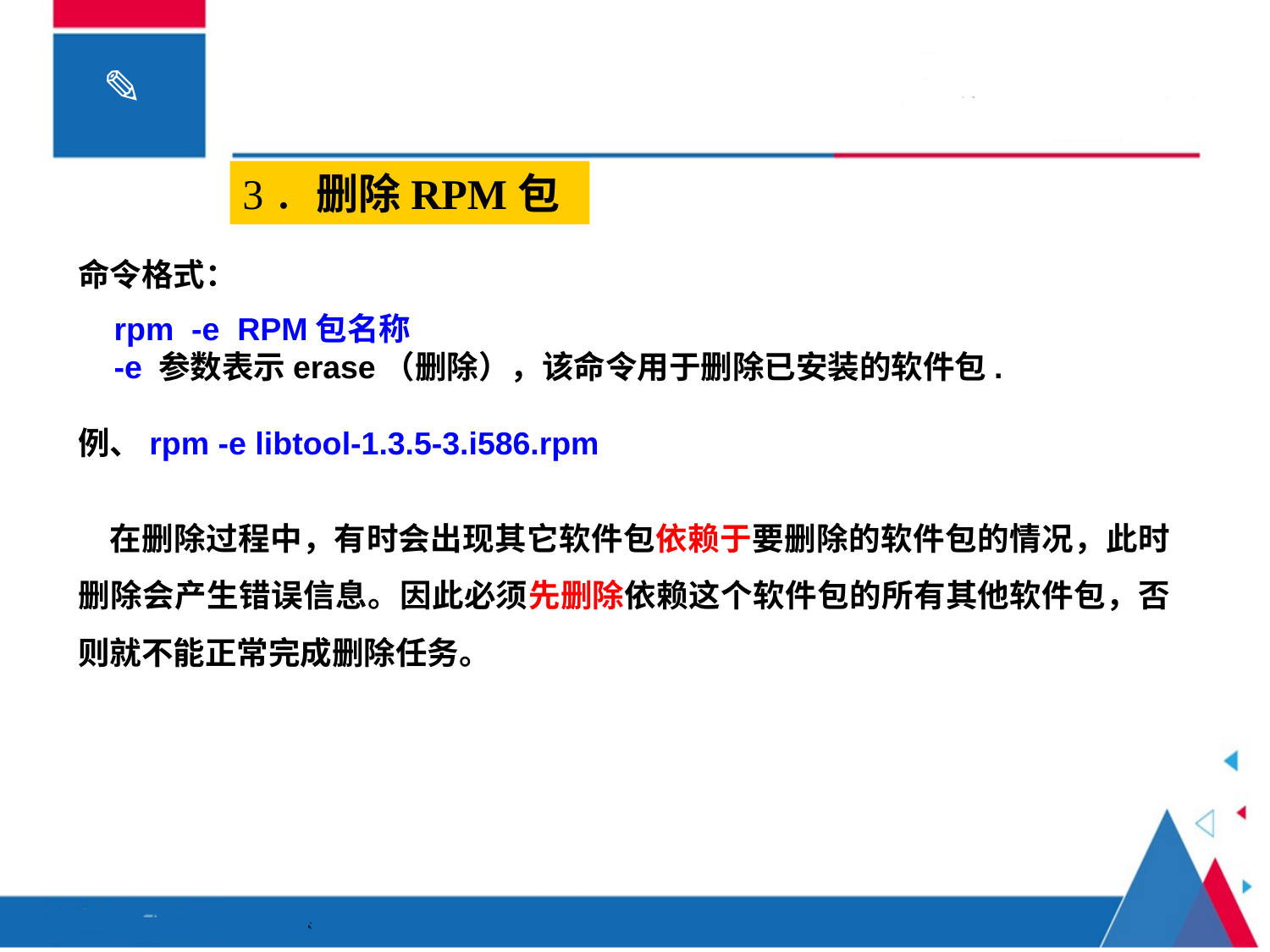

3．删除RPM包
命令格式：
    rpm  -e  RPM包名称
    -e 参数表示erase（删除），该命令用于删除已安装的软件包.

例、rpm -e libtool-1.3.5-3.i586.rpm

   在删除过程中，有时会出现其它软件包依赖于要删除的软件包的情况，此时删除会产生错误信息。因此必须先删除依赖这个软件包的所有其他软件包，否则就不能正常完成删除任务。